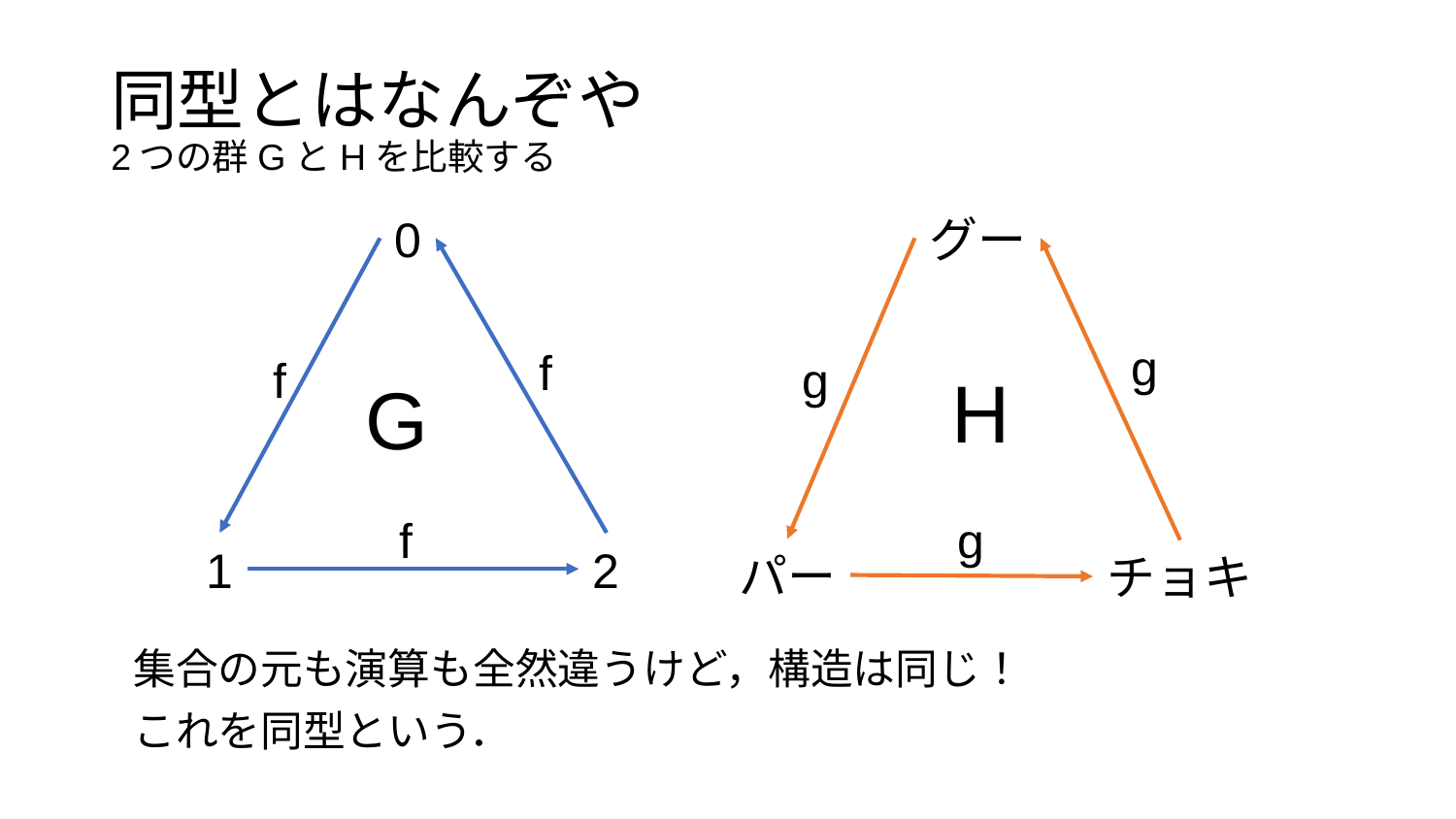

# 同型とはなんぞや 2つの群GとHを比較する
0
グー
g
f
f
g
H
G
f
g
2

1
パー
チョキ
集合の元も演算も全然違うけど，構造は同じ！
これを同型という．